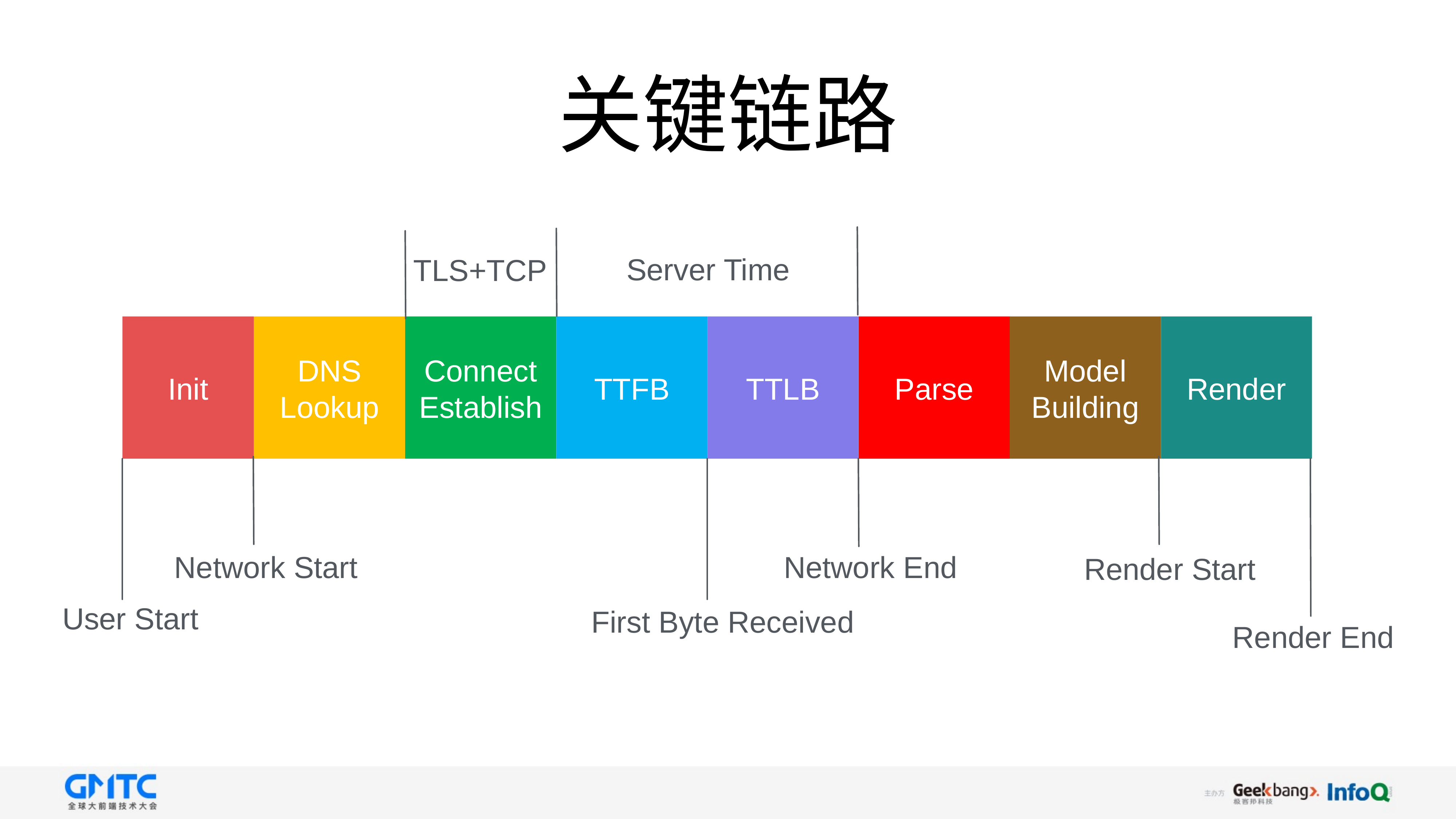

# 关键链路
Server Time
TLS+TCP
Init
DNS Lookup
Connect Establish
TTFB
TTLB
Parse
Model Building
Render
Network Start
Network End
Render Start
User Start
First Byte Received
Render End